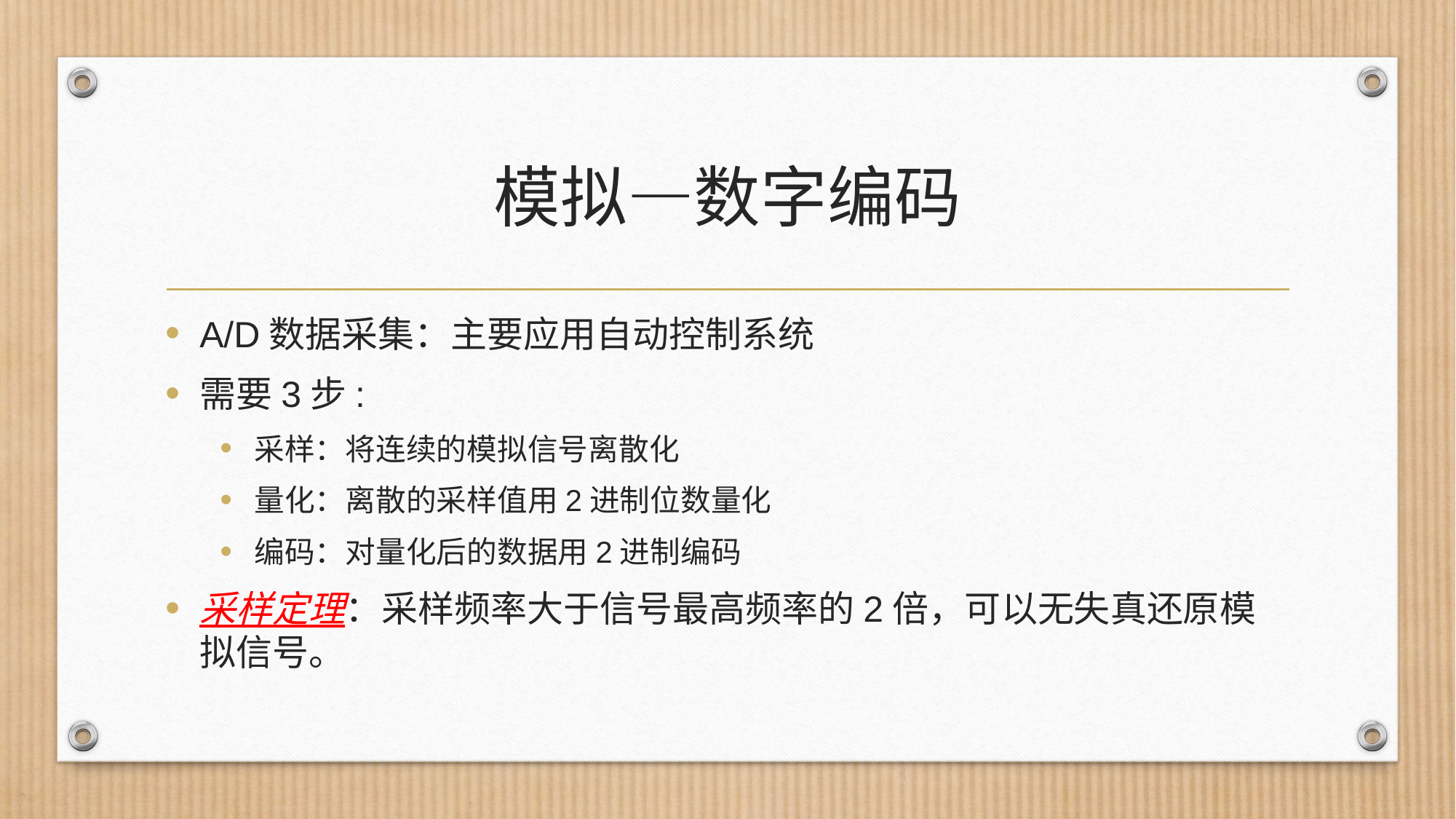

# 模拟—数字编码
A/D数据采集：主要应用自动控制系统
需要3步:
采样：将连续的模拟信号离散化
量化：离散的采样值用2进制位数量化
编码：对量化后的数据用2进制编码
采样定理：采样频率大于信号最高频率的2倍，可以无失真还原模拟信号。